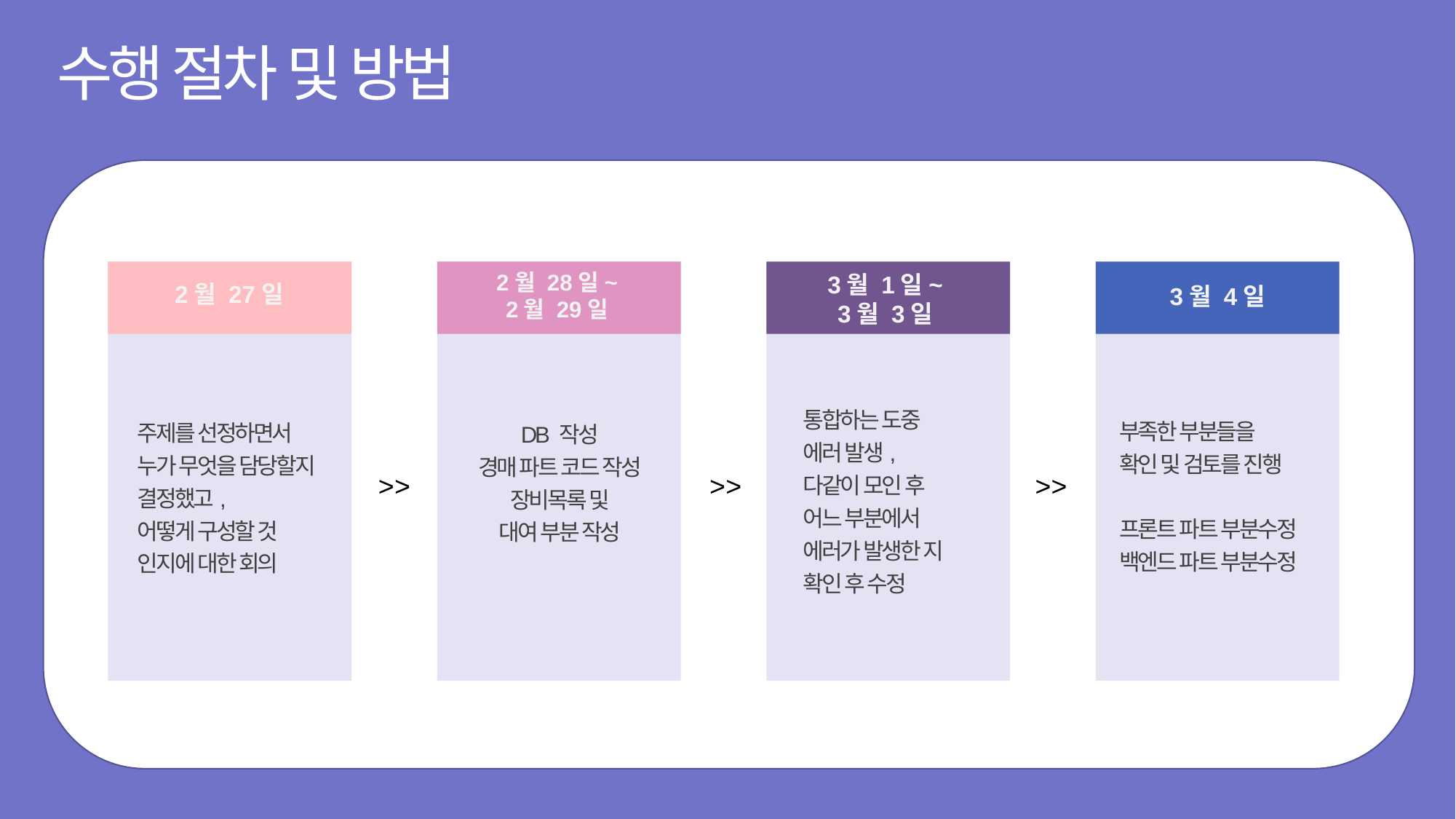

수행 절차 및 방법

2월 28일~
2월 29일
3월 1일~
3월 3일
2월 27일
3월 4일
통합하는 도중
에러 발생,
다같이 모인 후
어느 부분에서
에러가 발생한 지
확인 후 수정
부족한 부분들을
확인 및 검토를 진행

프론트 파트 부분수정
백엔드 파트 부분수정
주제를 선정하면서
누가 무엇을 담당할지 결정했고,
어떻게 구성할 것 인지에 대한 회의
DB 작성
경매 파트 코드 작성
장비목록 및
대여 부분 작성
>>
>>
>>